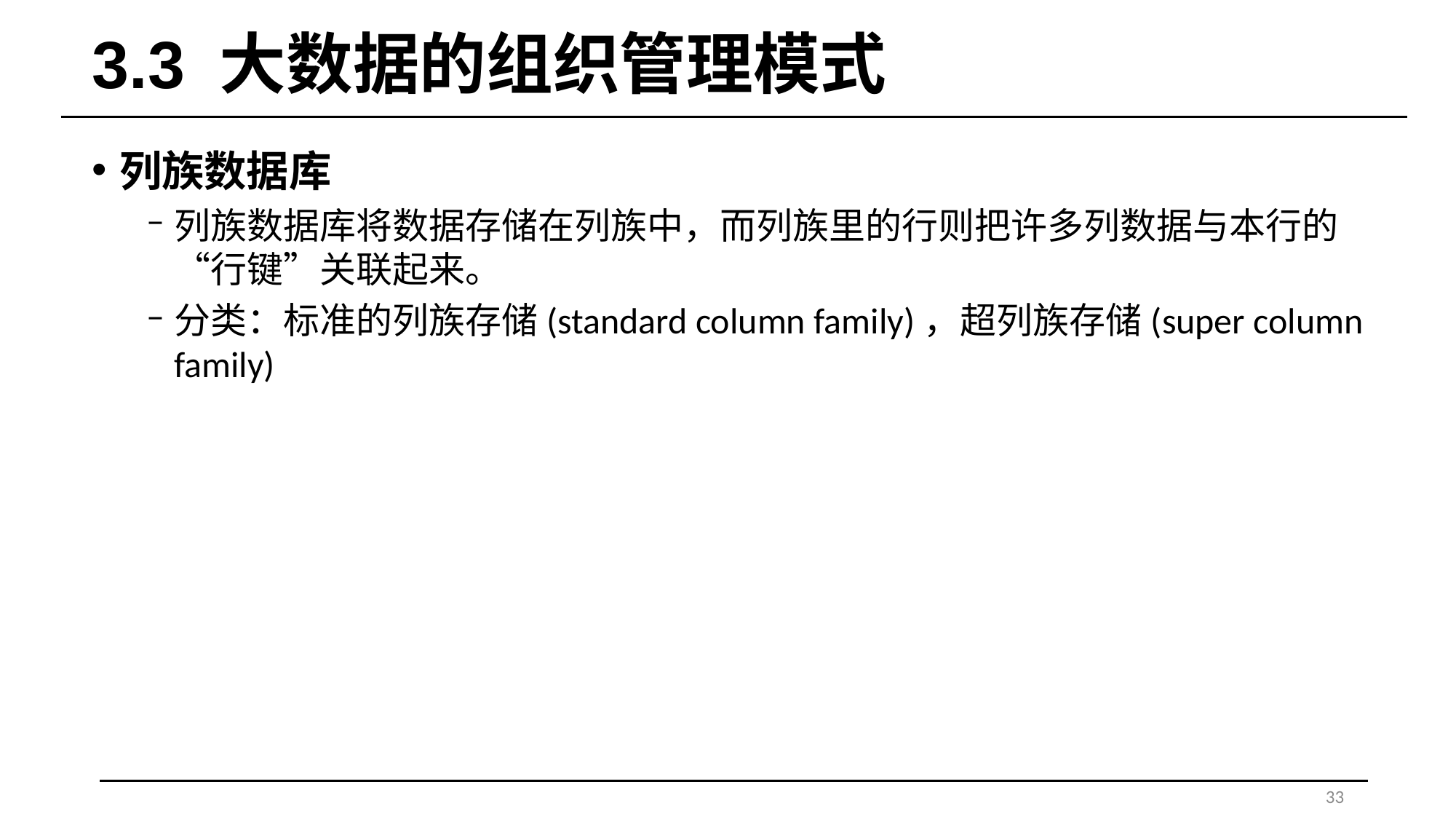

# 3.3 大数据的组织管理模式
列族数据库
列族数据库将数据存储在列族中，而列族里的行则把许多列数据与本行的“行键”关联起来。
分类：标准的列族存储(standard column family)，超列族存储(super column family)
33